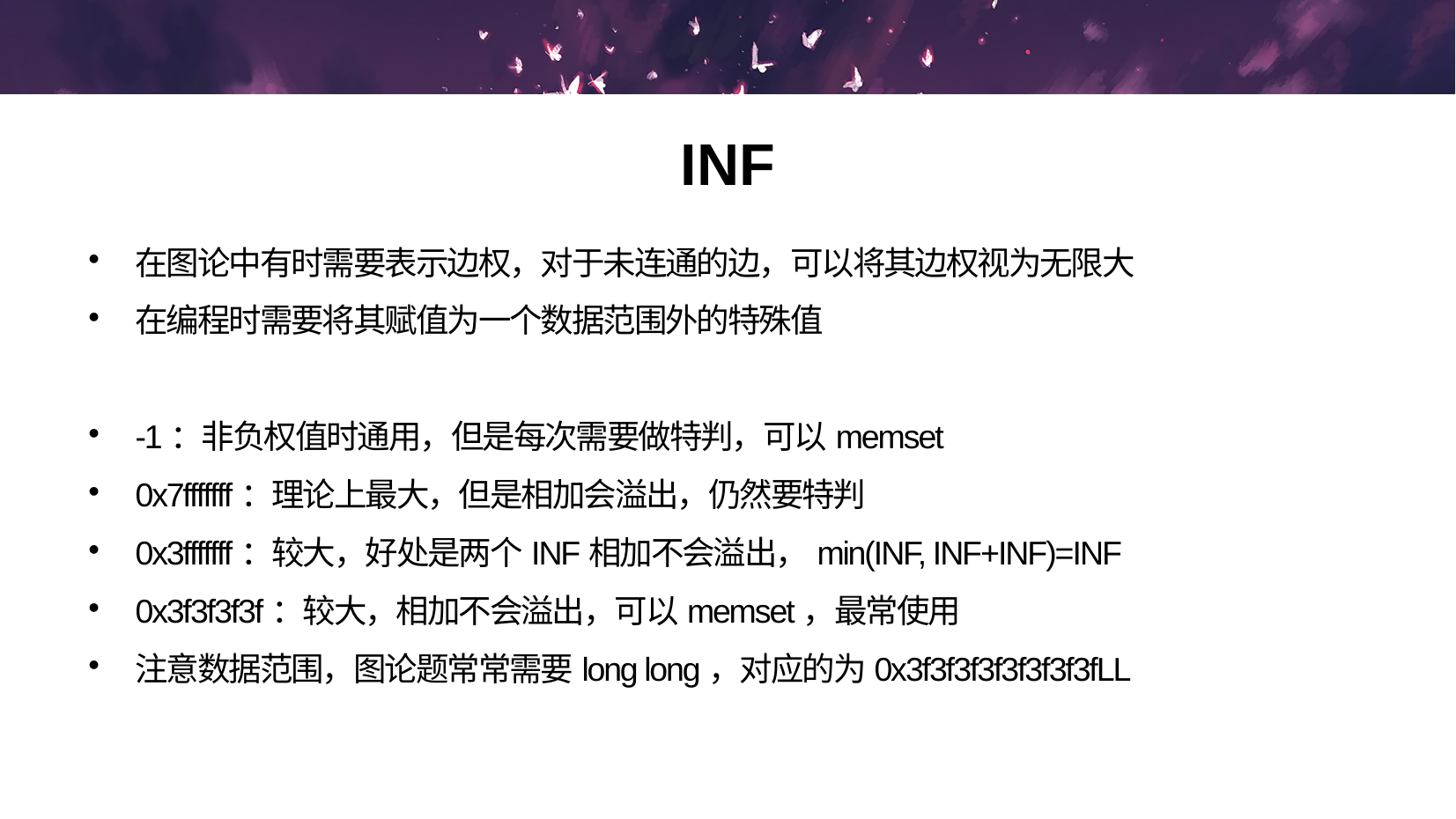

INF
在图论中有时需要表示边权，对于未连通的边，可以将其边权视为无限大
在编程时需要将其赋值为一个数据范围外的特殊值

-1：非负权值时通用，但是每次需要做特判，可以memset
0x7fffffff：理论上最大，但是相加会溢出，仍然要特判
0x3fffffff：较大，好处是两个INF相加不会溢出，min(INF, INF+INF)=INF
0x3f3f3f3f：较大，相加不会溢出，可以memset，最常使用
注意数据范围，图论题常常需要long long，对应的为0x3f3f3f3f3f3f3f3fLL